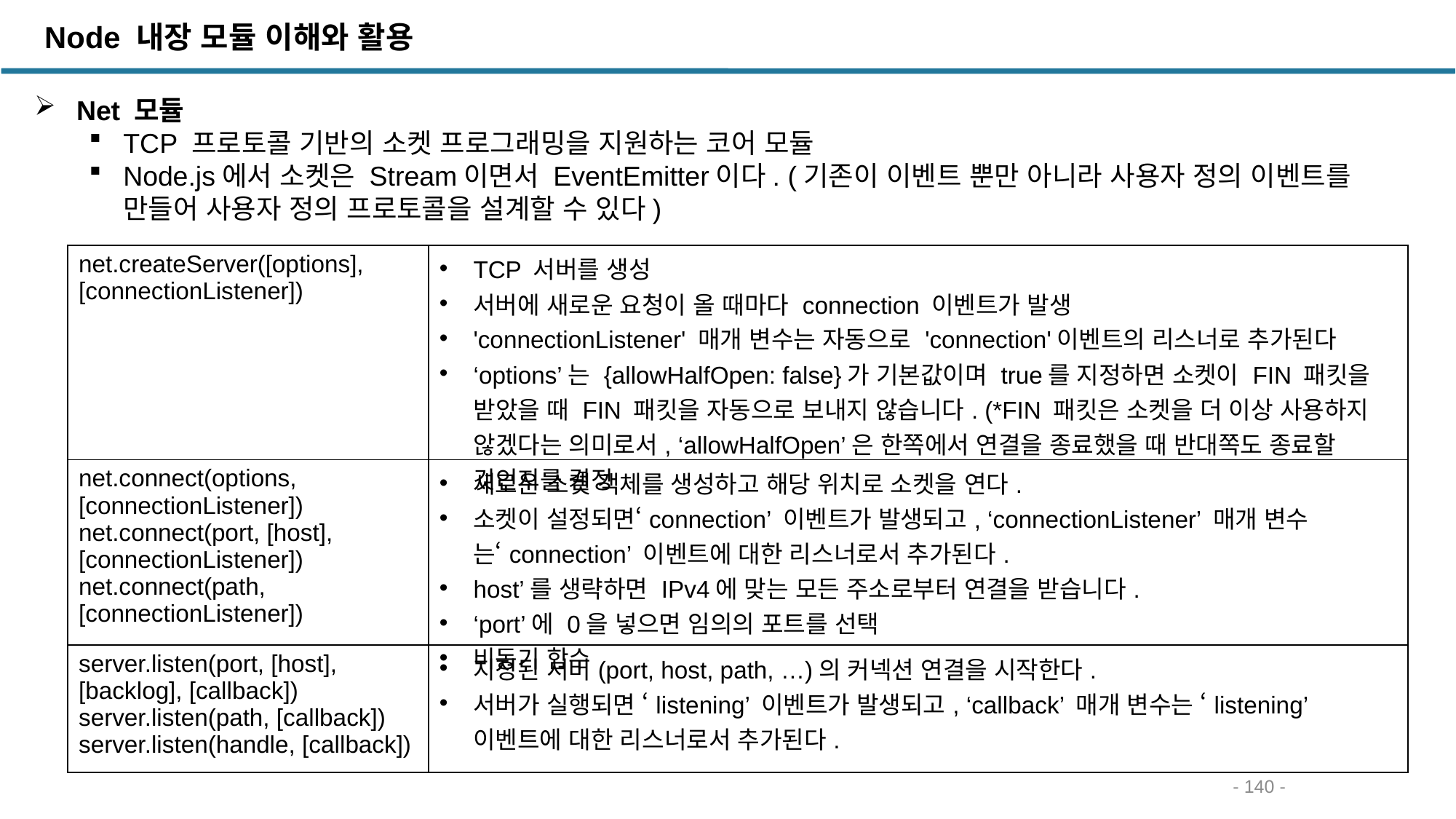

Node 내장 모듈 이해와 활용
 Net 모듈
TCP 프로토콜 기반의 소켓 프로그래밍을 지원하는 코어 모듈
Node.js에서 소켓은 Stream이면서 EventEmitter이다. (기존이 이벤트 뿐만 아니라 사용자 정의 이벤트를 만들어 사용자 정의 프로토콜을 설계할 수 있다)
| net.createServer([options], [connectionListener]) | TCP 서버를 생성 서버에 새로운 요청이 올 때마다 connection 이벤트가 발생 'connectionListener' 매개 변수는 자동으로 'connection'이벤트의 리스너로 추가된다 ‘options’는 {allowHalfOpen: false}가 기본값이며 true를 지정하면 소켓이 FIN 패킷을 받았을 때 FIN 패킷을 자동으로 보내지 않습니다. (\*FIN 패킷은 소켓을 더 이상 사용하지 않겠다는 의미로서, ‘allowHalfOpen’은 한쪽에서 연결을 종료했을 때 반대쪽도 종료할 것인지를 결정 |
| --- | --- |
| net.connect(options, [connectionListener]) net.connect(port, [host], [connectionListener]) net.connect(path, [connectionListener]) | 새로운 소켓 객체를 생성하고 해당 위치로 소켓을 연다. 소켓이 설정되면‘connection’ 이벤트가 발생되고, ‘connectionListener’ 매개 변수는‘connection’ 이벤트에 대한 리스너로서 추가된다. host’를 생략하면 IPv4에 맞는 모든 주소로부터 연결을 받습니다. ‘port’에 0을 넣으면 임의의 포트를 선택 비동기 함수 |
| server.listen(port, [host], [backlog], [callback]) server.listen(path, [callback]) server.listen(handle, [callback]) | 지정된 서버(port, host, path, …)의 커넥션 연결을 시작한다. 서버가 실행되면 ‘listening’ 이벤트가 발생되고, ‘callback’ 매개 변수는 ‘listening’ 이벤트에 대한 리스너로서 추가된다. |
- 140 -